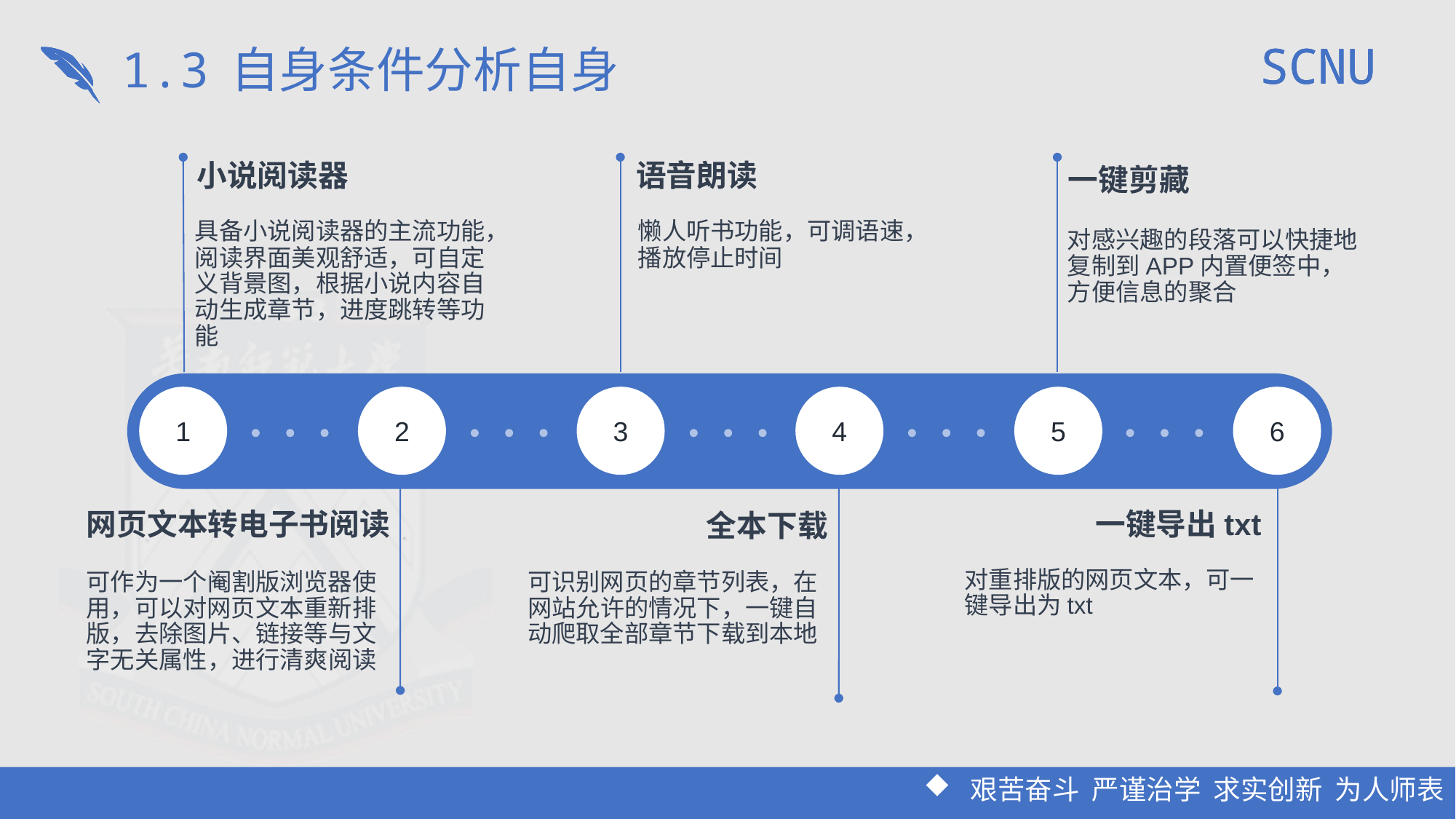

1.3	自身条件分析自身
小说阅读器

语音朗读

一键剪藏
具备小说阅读器的主流功能，阅读界面美观舒适，可自定义背景图，根据小说内容自动生成章节，进度跳转等功能
懒人听书功能，可调语速，播放停止时间
对感兴趣的段落可以快捷地复制到APP内置便签中，方便信息的聚合

1

2

3

4

5

6

网页文本转电子书阅读
一键导出txt
全本下载
对重排版的网页文本，可一键导出为txt
可作为一个阉割版浏览器使用，可以对网页文本重新排版，去除图片、链接等与文字无关属性，进行清爽阅读
可识别网页的章节列表，在网站允许的情况下，一键自动爬取全部章节下载到本地